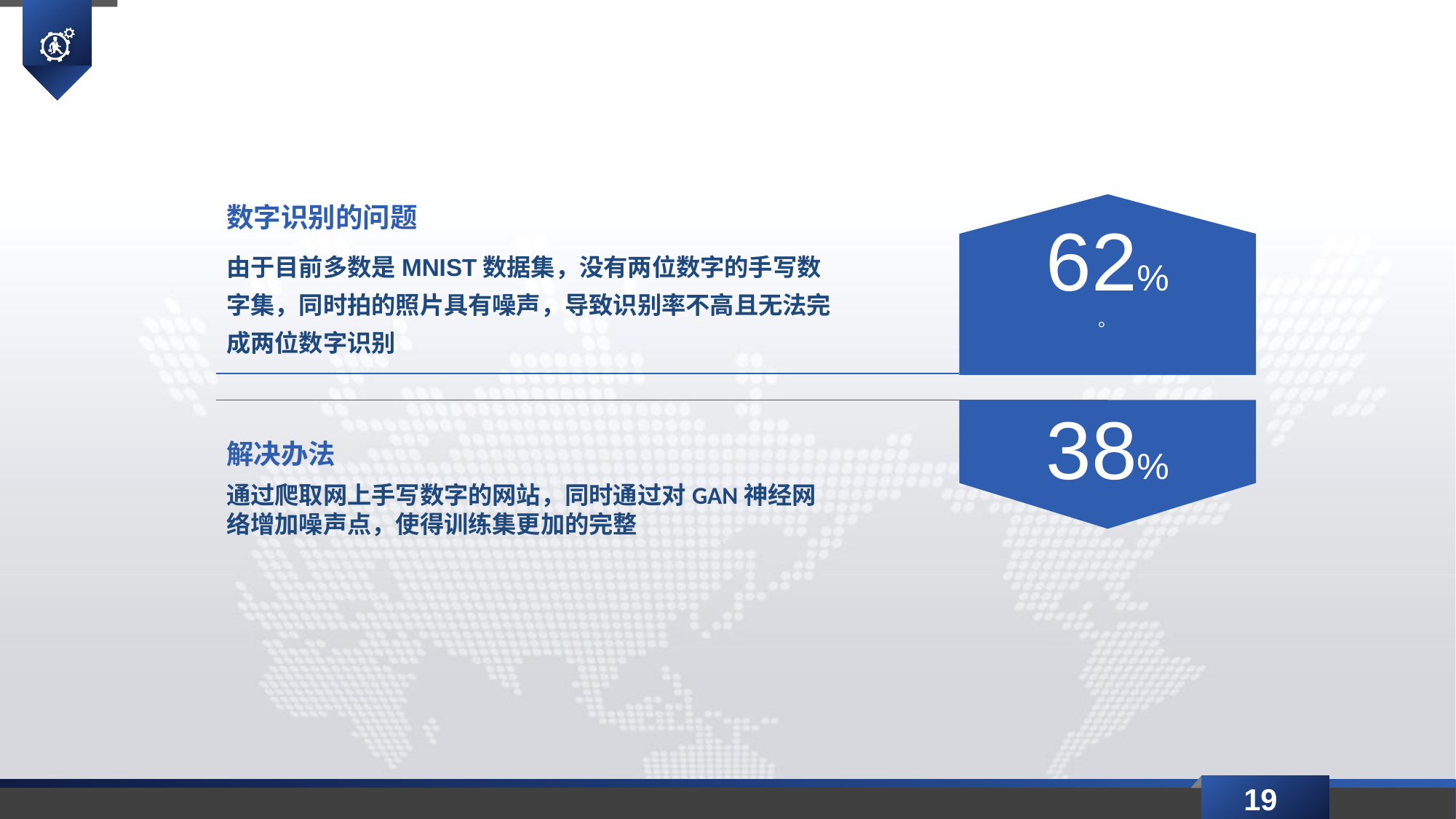

62%
。
数字识别的问题
由于目前多数是MNIST数据集，没有两位数字的手写数字集，同时拍的照片具有噪声，导致识别率不高且无法完成两位数字识别
38%

解决办法
通过爬取网上手写数字的网站，同时通过对GAN神经网络增加噪声点，使得训练集更加的完整

19

延时符